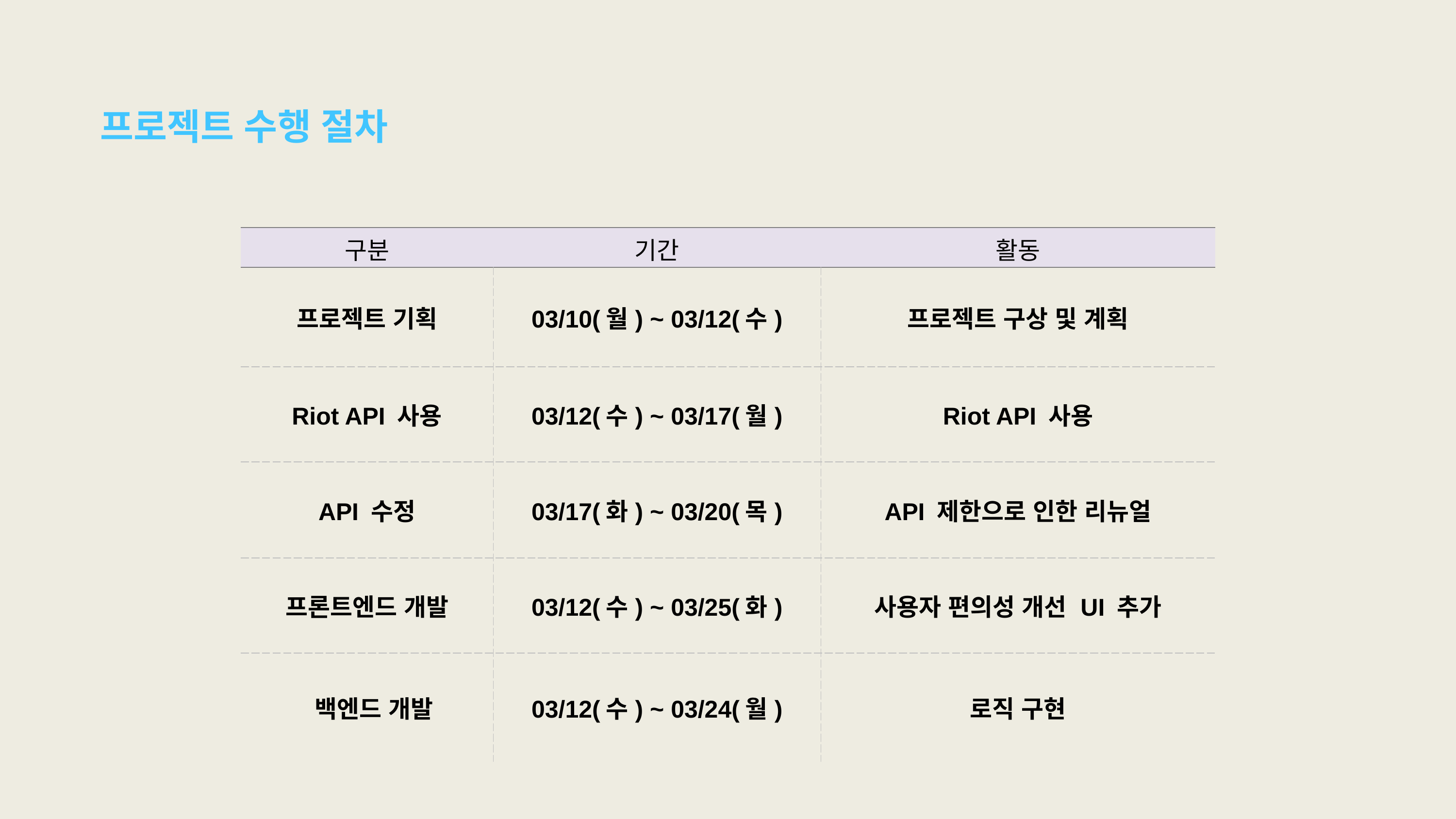

프로젝트 수행 절차
| 구분 | 기간 | 활동 |
| --- | --- | --- |
| 프로젝트 기획 | 03/10(월) ~ 03/12(수) | 프로젝트 구상 및 계획 |
| Riot API 사용 | 03/12(수) ~ 03/17(월) | Riot API 사용 |
| API 수정 | 03/17(화) ~ 03/20(목) | API 제한으로 인한 리뉴얼 |
| 프론트엔드 개발 | 03/12(수) ~ 03/25(화) | 사용자 편의성 개선 UI 추가 |
| 백엔드 개발 | 03/12(수) ~ 03/24(월) | 로직 구현 |